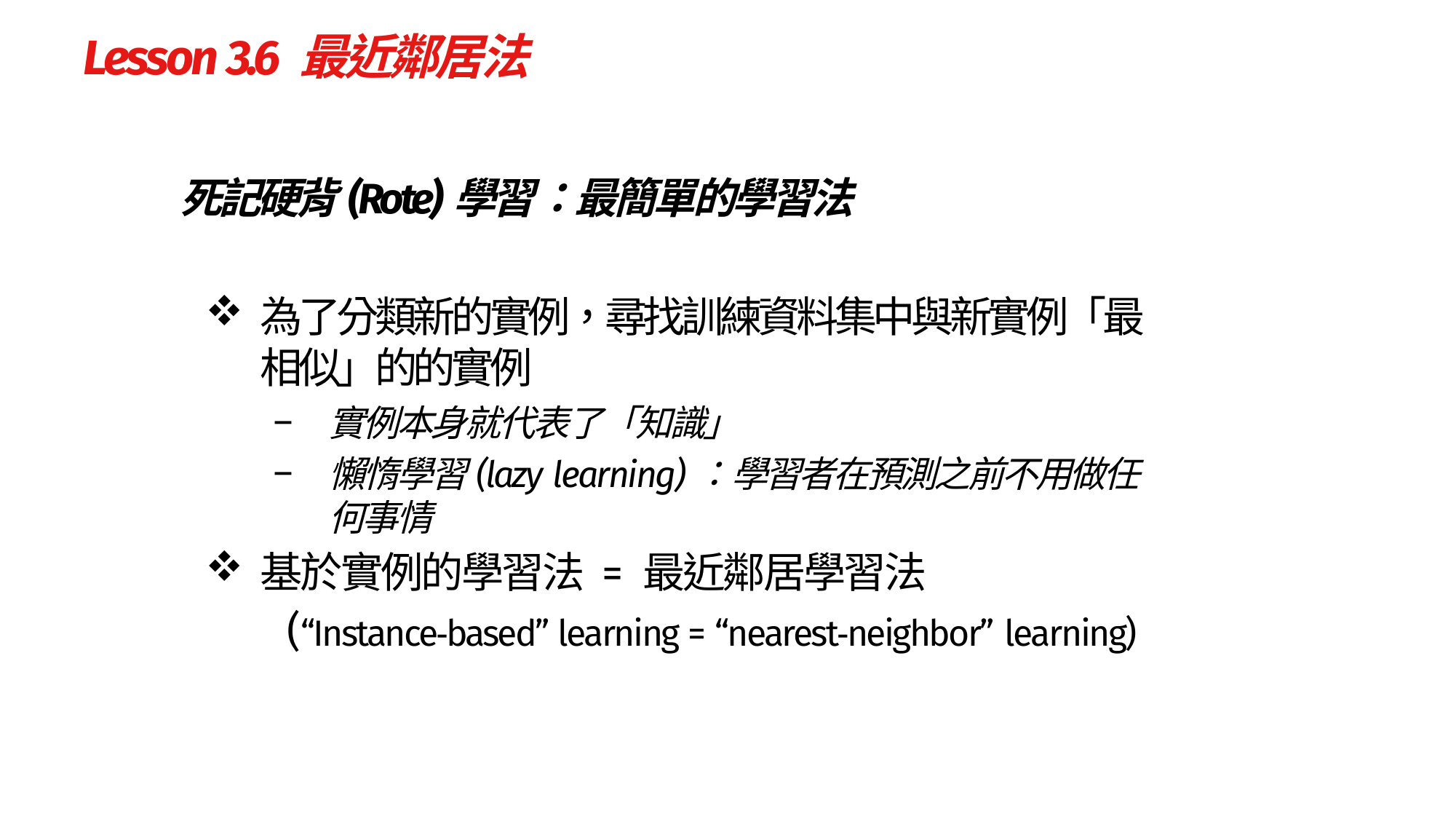

# Lesson 3.6 最近鄰居法
死記硬背(Rote)學習：最簡單的學習法

為了分類新的實例，尋找訓練資料集中與新實例「最相似」的的實例
實例本身就代表了「知識」
懶惰學習(lazy learning)：學習者在預測之前不用做任何事情
基於實例的學習法 = 最近鄰居學習法
	(“Instance‐based” learning = “nearest‐neighbor” learning)